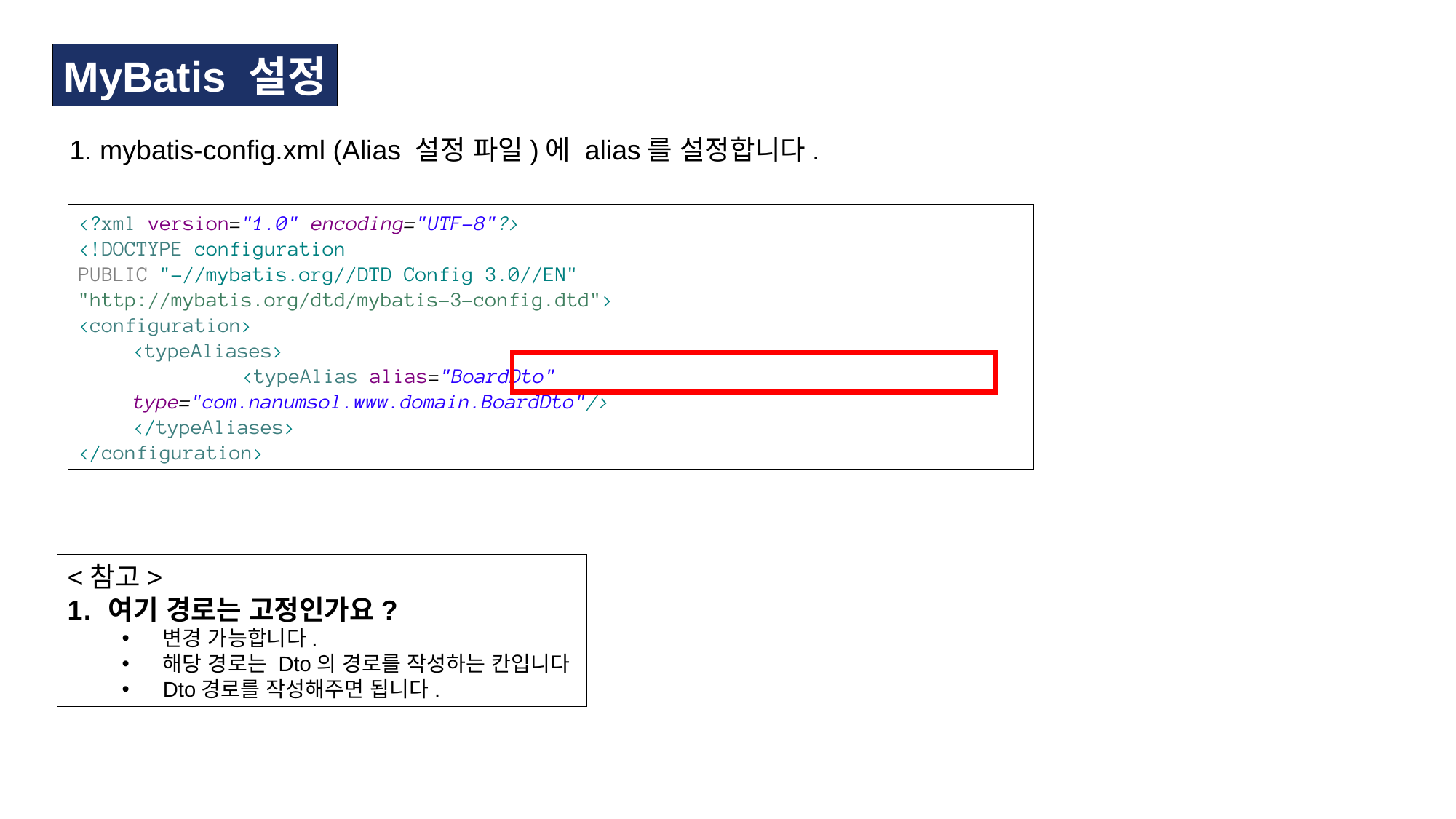

MyBatis 설정
1. mybatis-config.xml (Alias 설정 파일)에 alias를 설정합니다.
<?xml version="1.0" encoding="UTF-8"?>
<!DOCTYPE configuration
PUBLIC "-//mybatis.org//DTD Config 3.0//EN"
"http://mybatis.org/dtd/mybatis-3-config.dtd">
<configuration>
<typeAliases>
	<typeAlias alias="BoardDto" type="com.nanumsol.www.domain.BoardDto"/>
</typeAliases>
</configuration>

<참고>
여기 경로는 고정인가요?
변경 가능합니다.
해당 경로는 Dto의 경로를 작성하는 칸입니다
Dto경로를 작성해주면 됩니다.